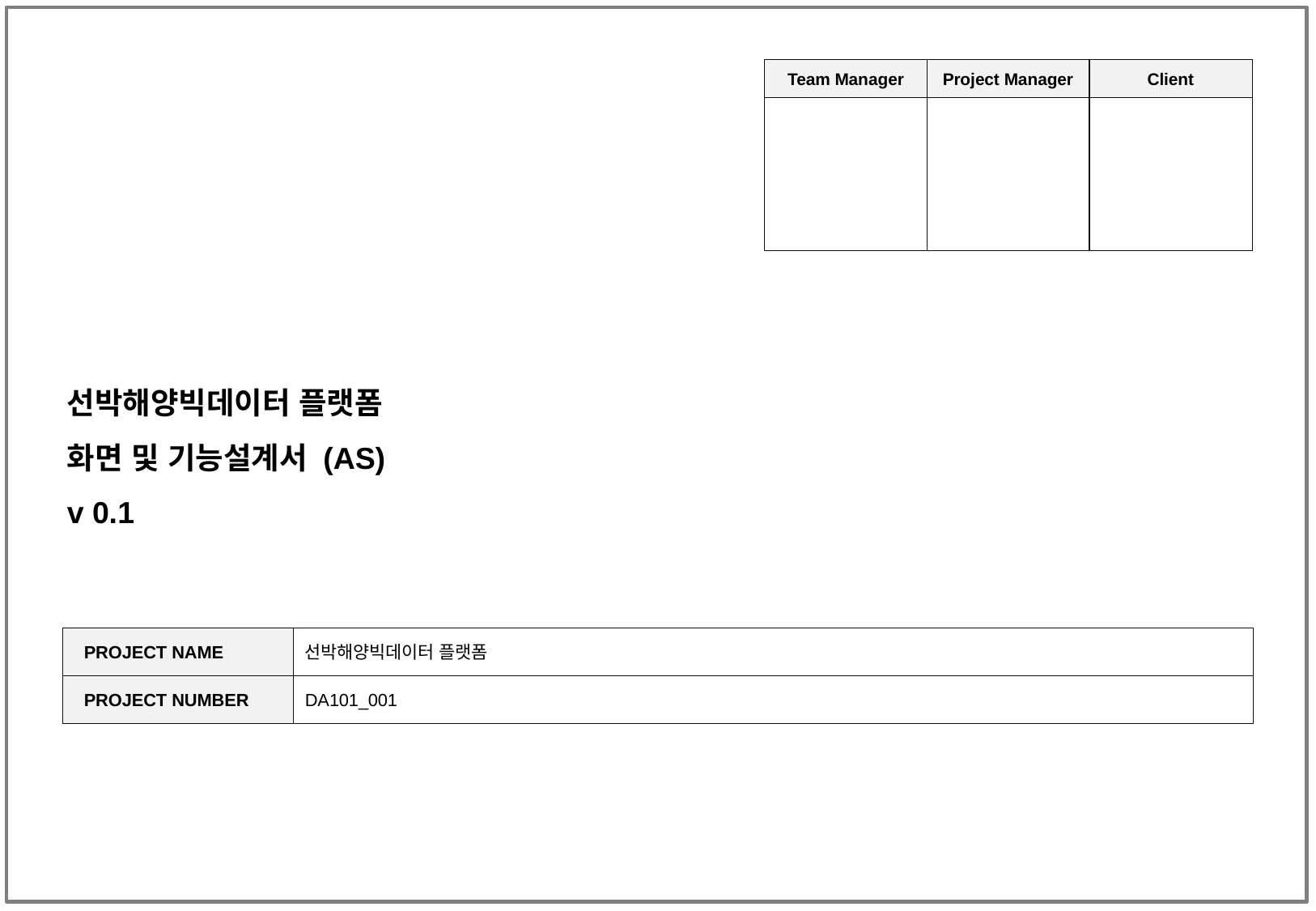

선박해양빅데이터 플랫폼
화면 및 기능설계서 (AS)
v 0.1
  PROJECT NAME
선박해양빅데이터 플랫폼
  PROJECT NUMBER
DA101_001